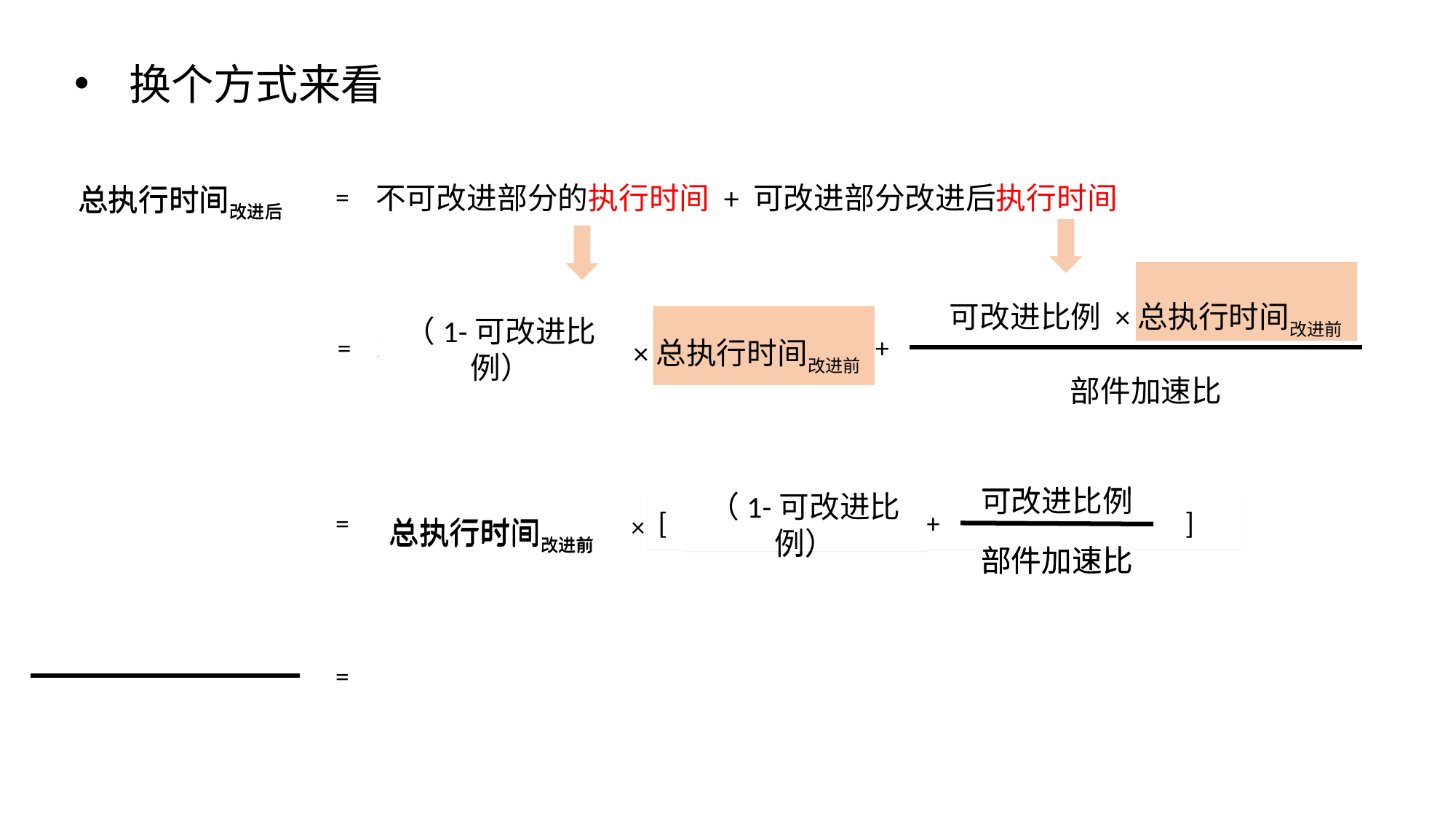

换个方式来看

总执行时间改进后
总执行时间改进后
不可改进部分的执行时间 + 可改进部分改进后执行时间
=

可改进比例 ×总执行时间改进前

不可改进部分比例 ×总执行时间改进前
（1-可改进比例）
=
+
部件加速比
可改进比例
（1-可改进比例）
+
部件加速比
[                                                                           ]
可改进比例
（1-可改进比例）
+
部件加速比
[                                                                           ]
总执行时间改进前
总执行时间改进前
=
×
=